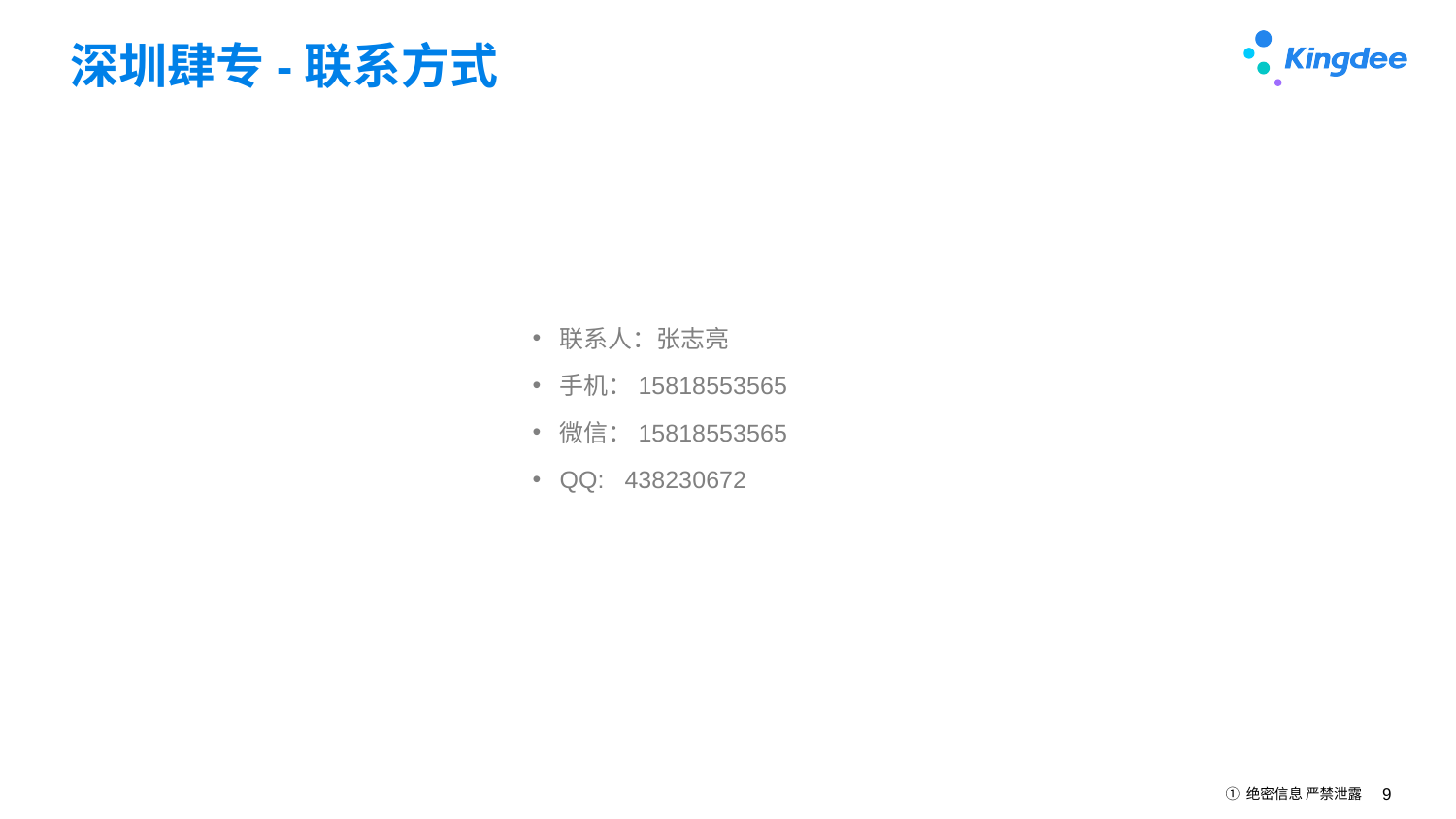

# 深圳肆专-联系方式
联系人：张志亮
手机：15818553565
微信：15818553565
QQ:   438230672